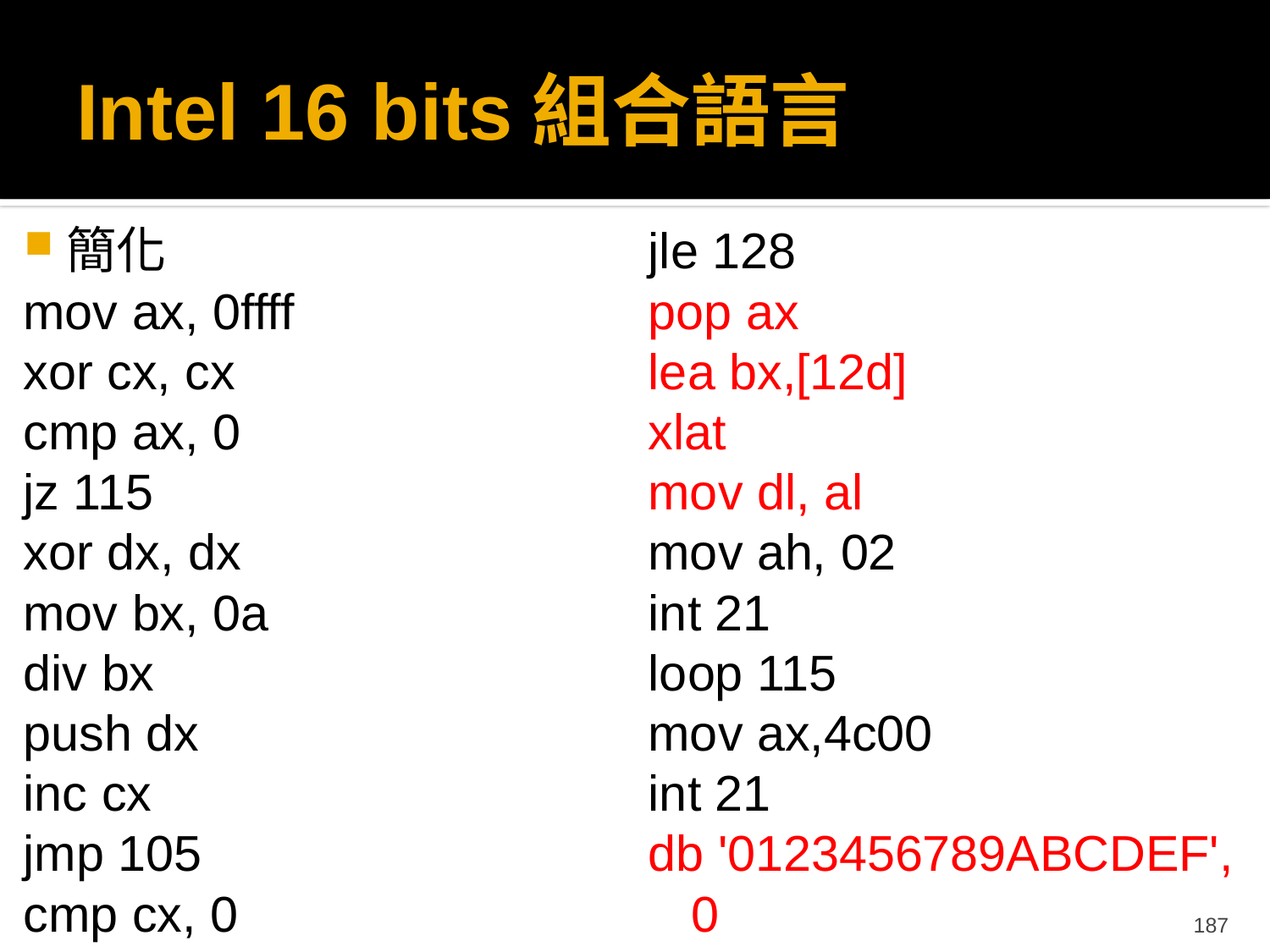

# Intel 16 bits組合語言
簡化
mov ax, 0ffff
xor cx, cx
cmp ax, 0
jz 115
xor dx, dx
mov bx, 0a
div bx
push dx
inc cx
jmp 105
cmp cx, 0
jle 128
pop ax
lea bx,[12d]
xlat
mov dl, al
mov ah, 02
int 21
loop 115
mov ax,4c00
int 21
db '0123456789ABCDEF', 0
187